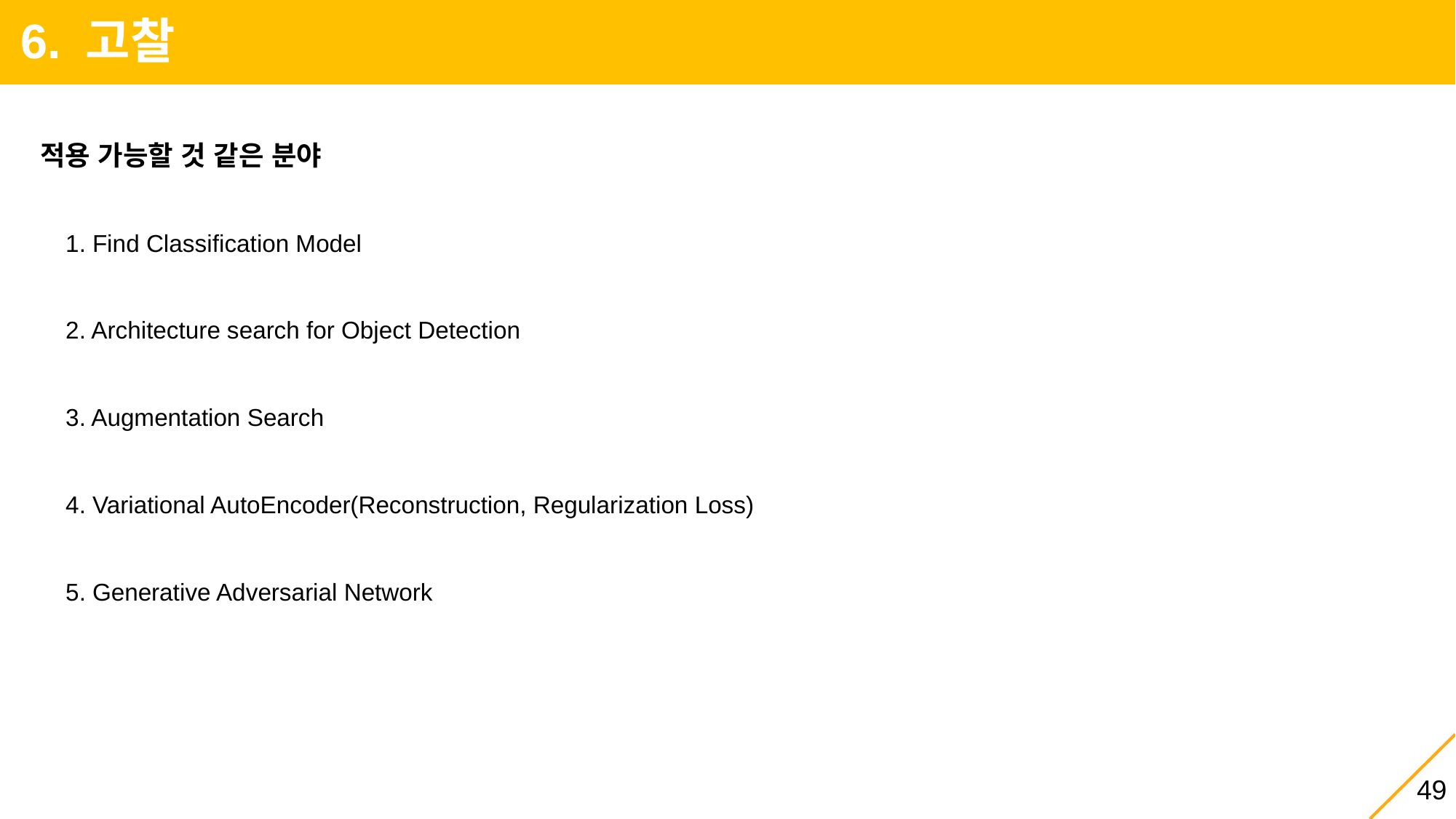

6. 고찰
적용 가능할 것 같은 분야

1. Find Classification Model

2. Architecture search for Object Detection

3. Augmentation Search

4. Variational AutoEncoder(Reconstruction, Regularization Loss)

5. Generative Adversarial Network
49